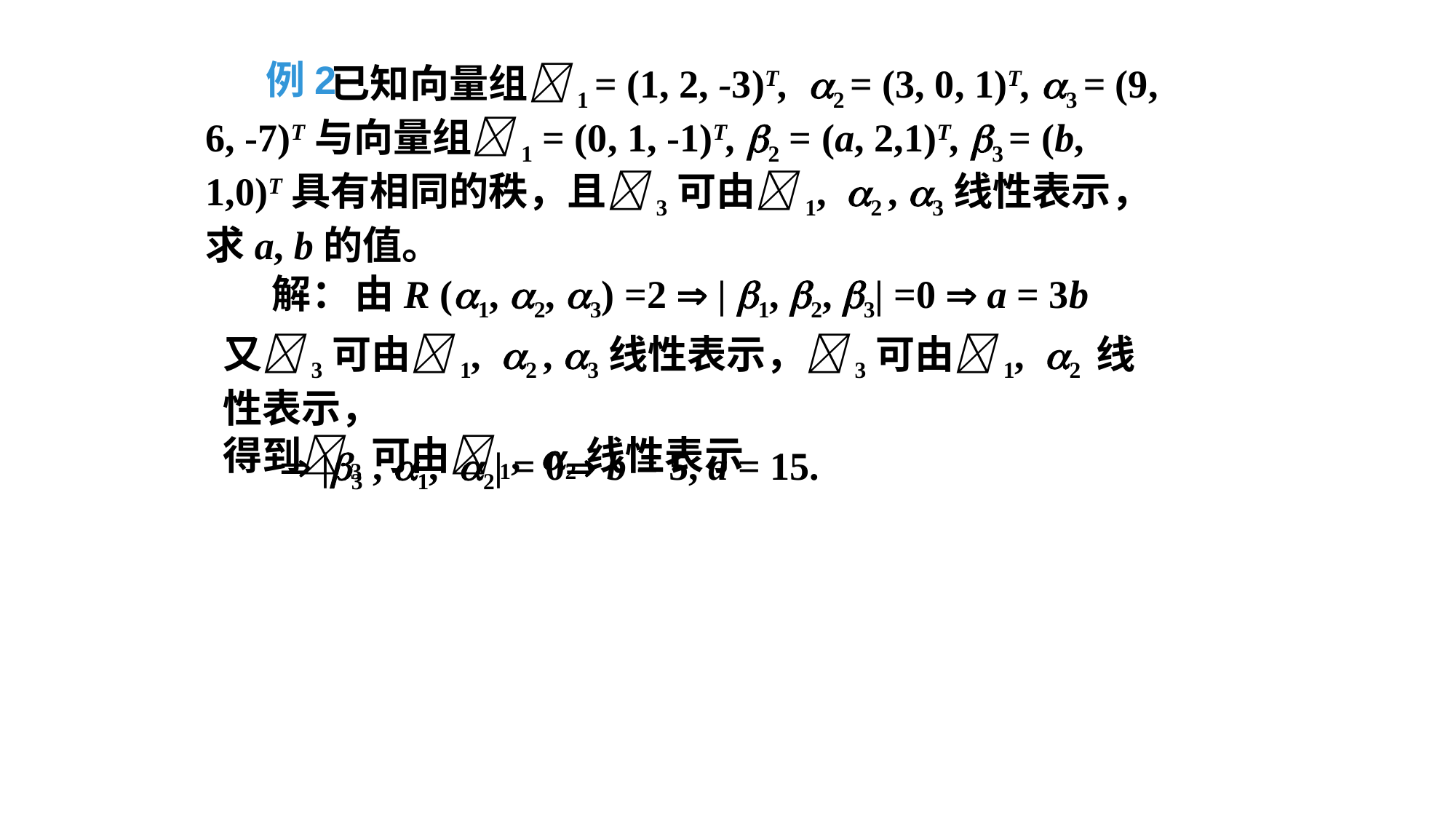

例2
             已知向量组α1 = (1, 2, -3)T,  α2 = (3, 0, 1)T, α3 = (9, 6, -7)T与向量组β1 = (0, 1, -1)T, β2 = (a, 2,1)T, β3 = (b, 1,0)T具有相同的秩，且β3可由α1,  α2 , α3线性表示，求a, b的值。
解：
由R (α1, α2, α3) =2 ⇒ | β1, β2, β3| =0 ⇒ a = 3b
又β3可由α1,  α2 , α3线性表示，α3可由α1,  α2 线性表示，
得到β3可由α1,  α2线性表示
 ⇒ |β3 , α1,  α2| = 0⇒ b = 5, a = 15.